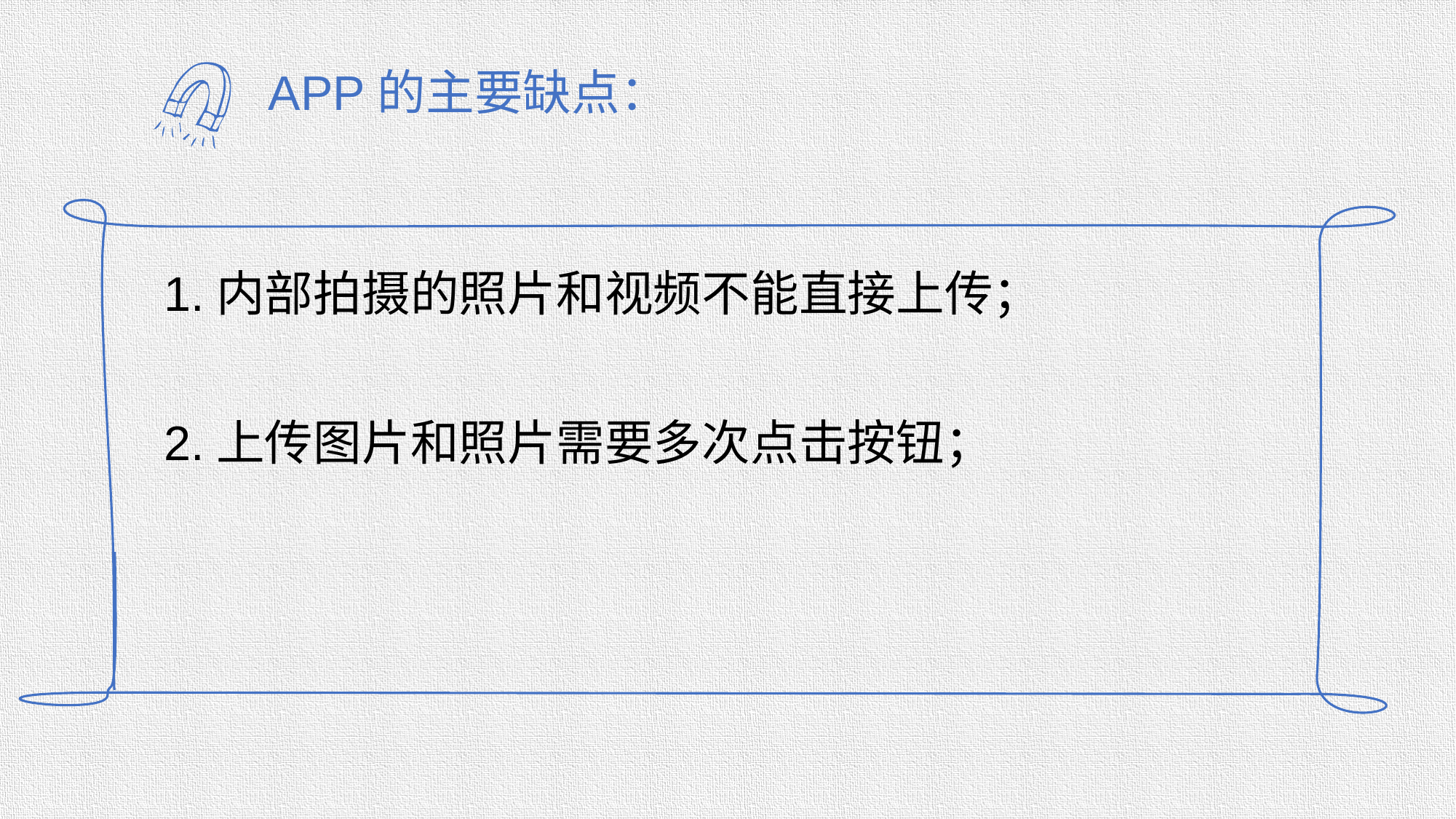

APP的主要缺点：

1.内部拍摄的照片和视频不能直接上传；

2.上传图片和照片需要多次点击按钮；